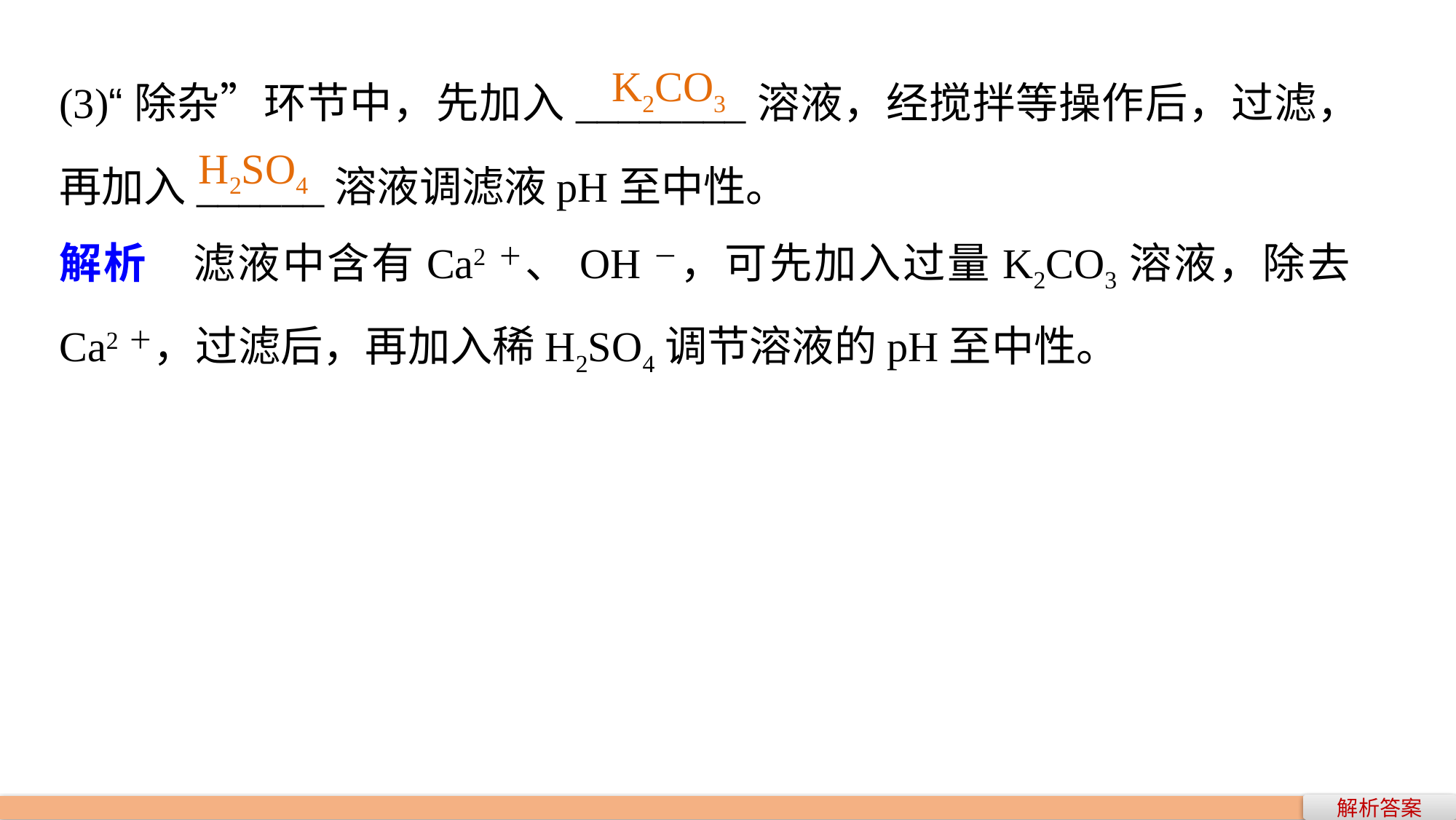

(3)“除杂”环节中，先加入________溶液，经搅拌等操作后，过滤，再加入______溶液调滤液pH至中性。
解析　滤液中含有Ca2＋、OH－，可先加入过量K2CO3溶液，除去Ca2＋，过滤后，再加入稀H2SO4调节溶液的pH至中性。
K2CO3
H2SO4
解析答案